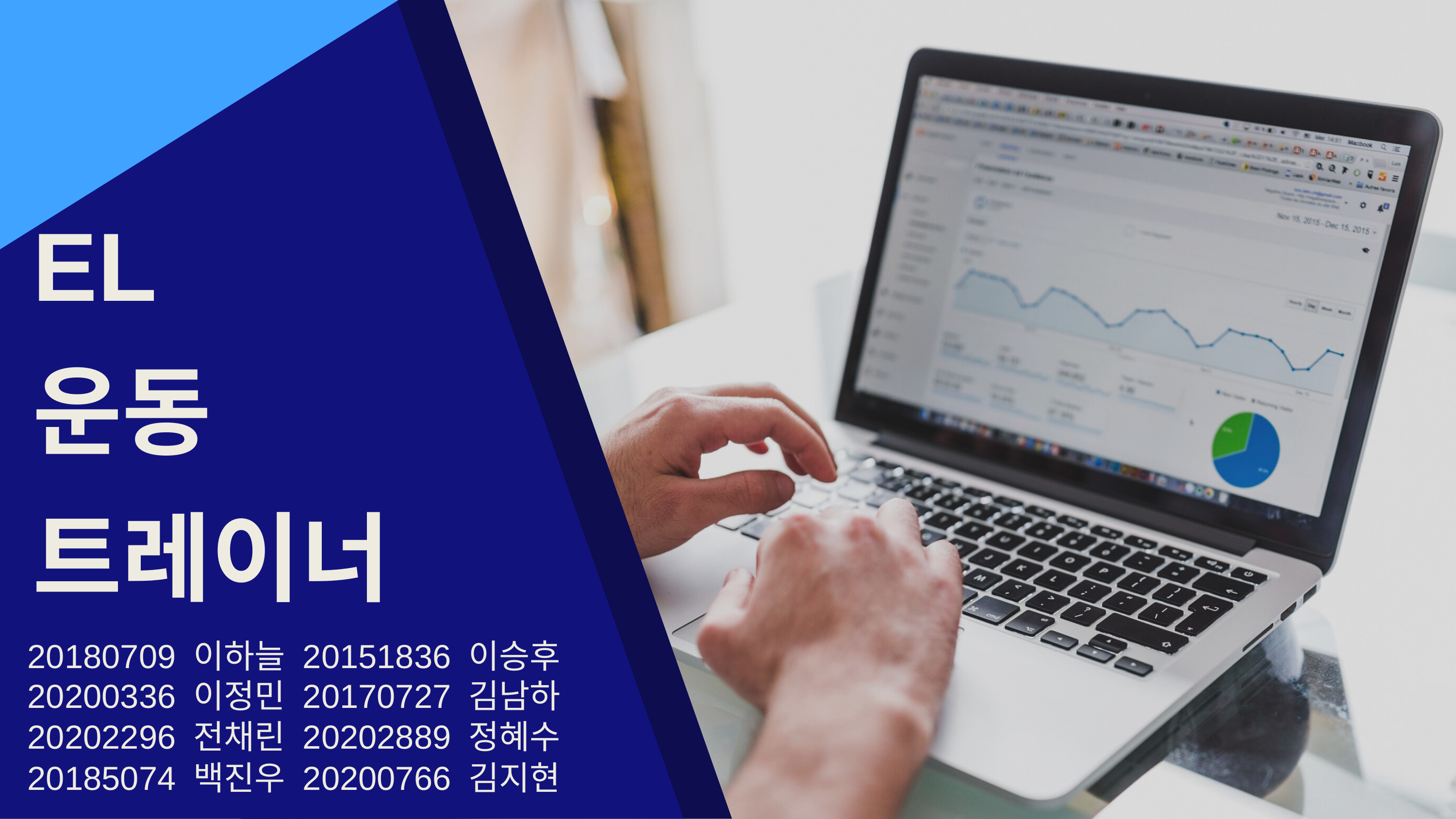

EL

운동

트레이너
20180709 이하늘 20151836 이승후 20200336 이정민 20170727 김남하
20202296 전채린 20202889 정혜수
20185074 백진우 20200766 김지현